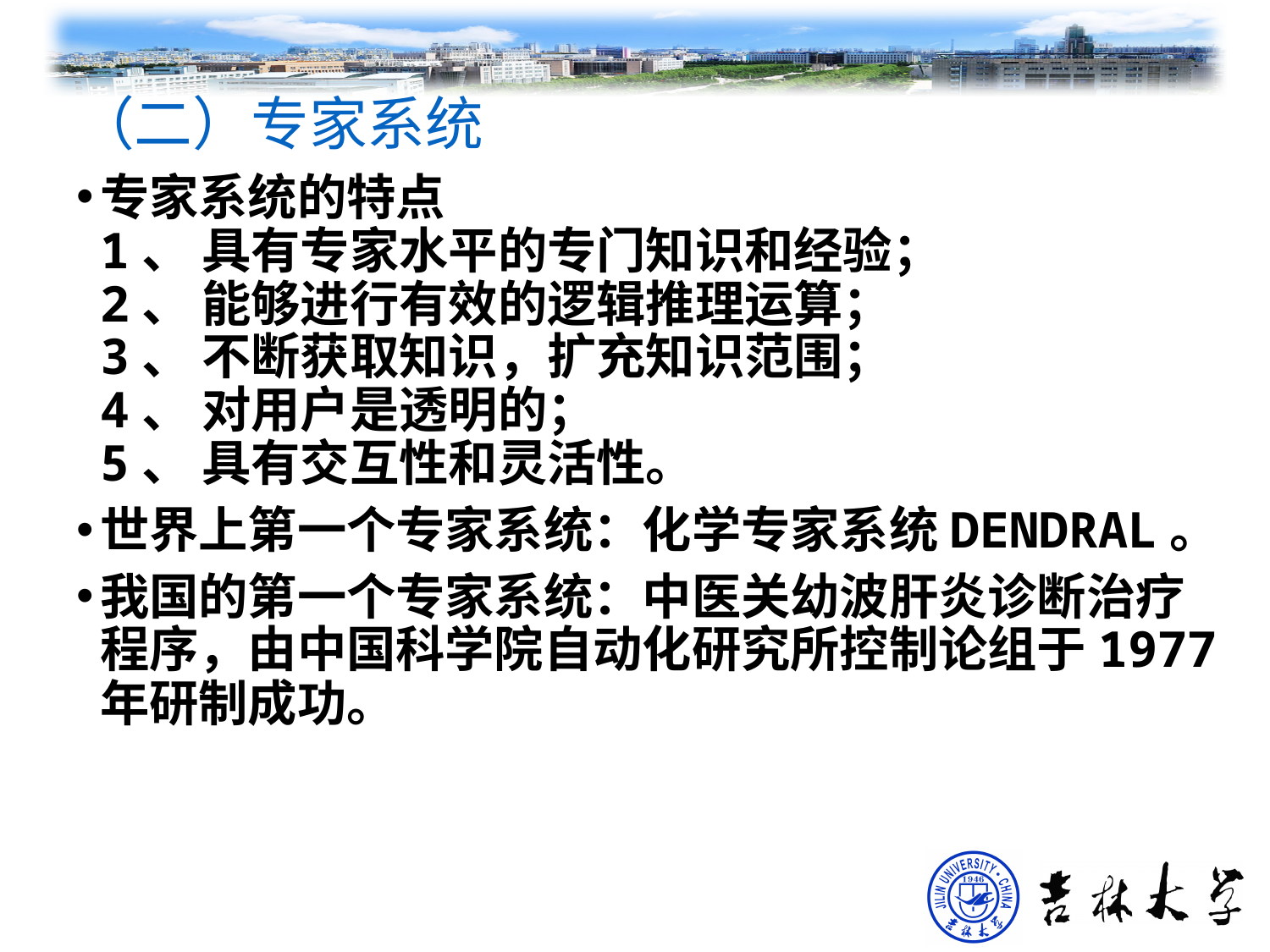

# （二）专家系统
专家系统的特点
1、 具有专家水平的专门知识和经验；
2、 能够进行有效的逻辑推理运算；
3、 不断获取知识，扩充知识范围；
4、 对用户是透明的；
5、 具有交互性和灵活性。
世界上第一个专家系统：化学专家系统DENDRAL。
我国的第一个专家系统：中医关幼波肝炎诊断治疗程序，由中国科学院自动化研究所控制论组于1977年研制成功。